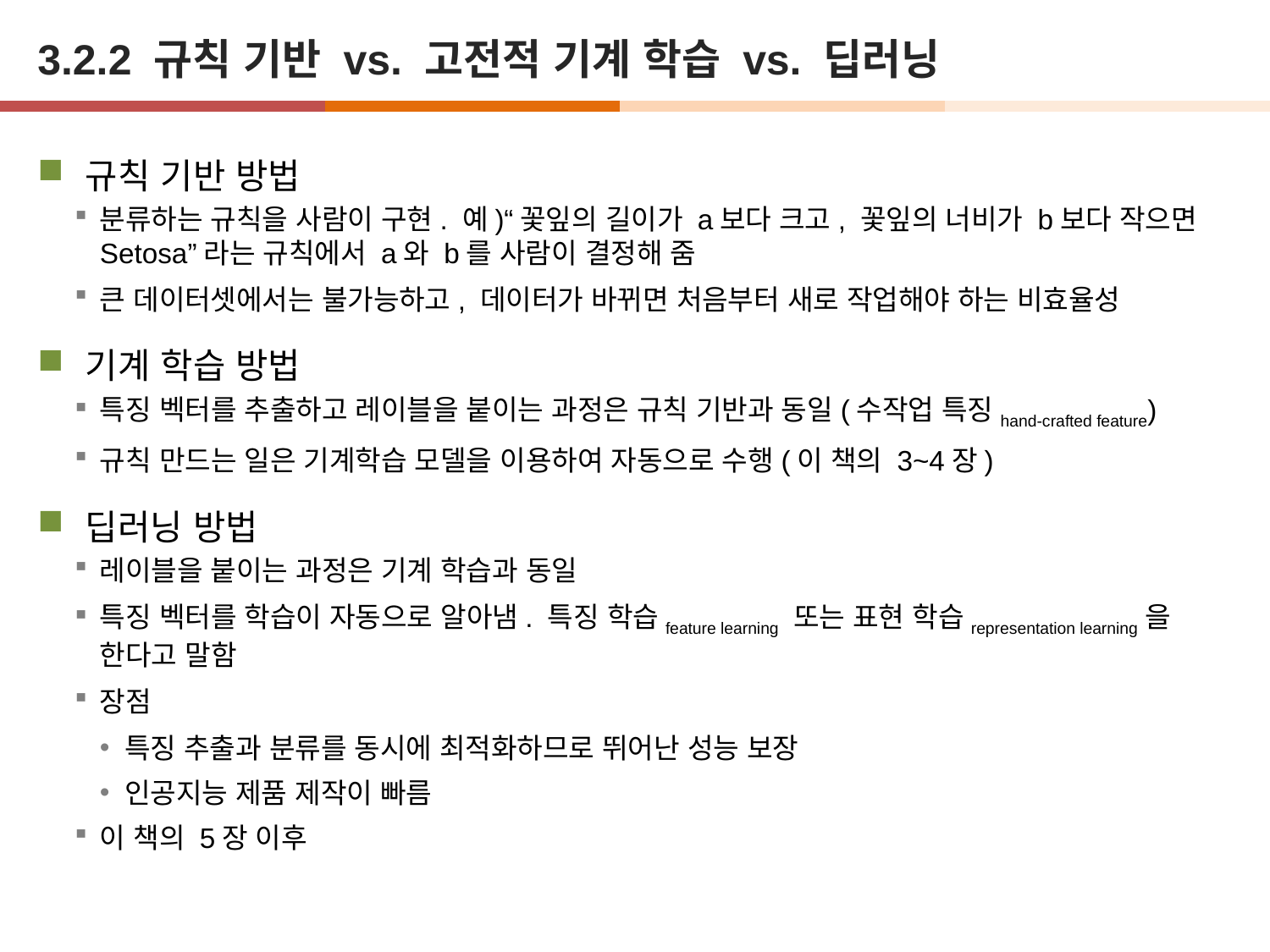

# 3.2.2 규칙 기반 vs. 고전적 기계 학습 vs. 딥러닝
규칙 기반 방법
분류하는 규칙을 사람이 구현. 예)“꽃잎의 길이가 a보다 크고, 꽃잎의 너비가 b보다 작으면 Setosa”라는 규칙에서 a와 b를 사람이 결정해 줌
큰 데이터셋에서는 불가능하고, 데이터가 바뀌면 처음부터 새로 작업해야 하는 비효율성
기계 학습 방법
특징 벡터를 추출하고 레이블을 붙이는 과정은 규칙 기반과 동일(수작업 특징hand-crafted feature)
규칙 만드는 일은 기계학습 모델을 이용하여 자동으로 수행(이 책의 3~4장)
딥러닝 방법
레이블을 붙이는 과정은 기계 학습과 동일
특징 벡터를 학습이 자동으로 알아냄. 특징 학습feature learning 또는 표현 학습representation learning을 한다고 말함
장점
특징 추출과 분류를 동시에 최적화하므로 뛰어난 성능 보장
인공지능 제품 제작이 빠름
이 책의 5장 이후